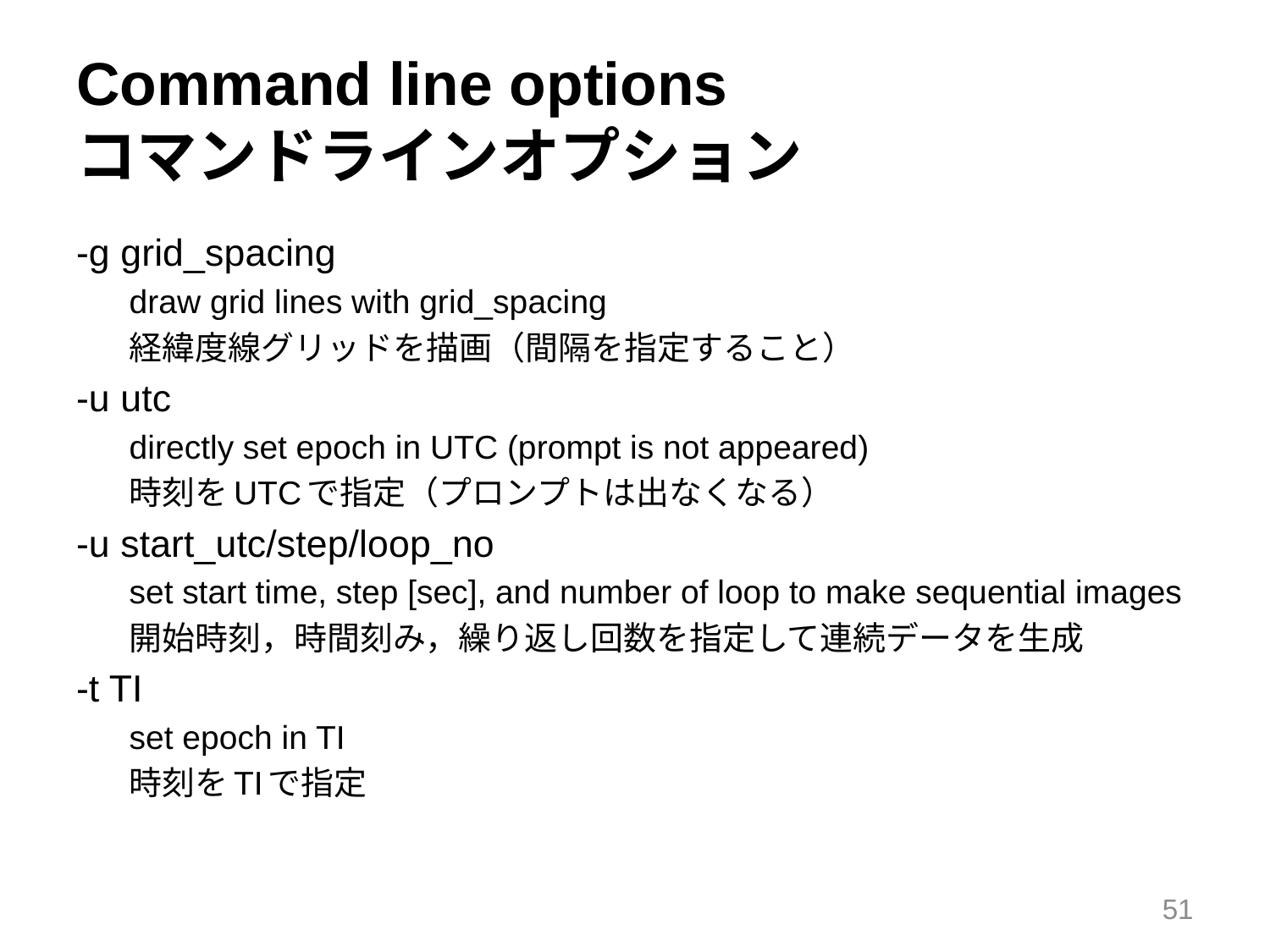

# Command line options コマンドラインオプション
-g grid_spacing
draw grid lines with grid_spacing
経緯度線グリッドを描画（間隔を指定すること）
-u utc
directly set epoch in UTC (prompt is not appeared)
時刻をUTCで指定（プロンプトは出なくなる）
-u start_utc/step/loop_no
set start time, step [sec], and number of loop to make sequential images
開始時刻，時間刻み，繰り返し回数を指定して連続データを生成
-t TI
set epoch in TI
時刻をTIで指定
51